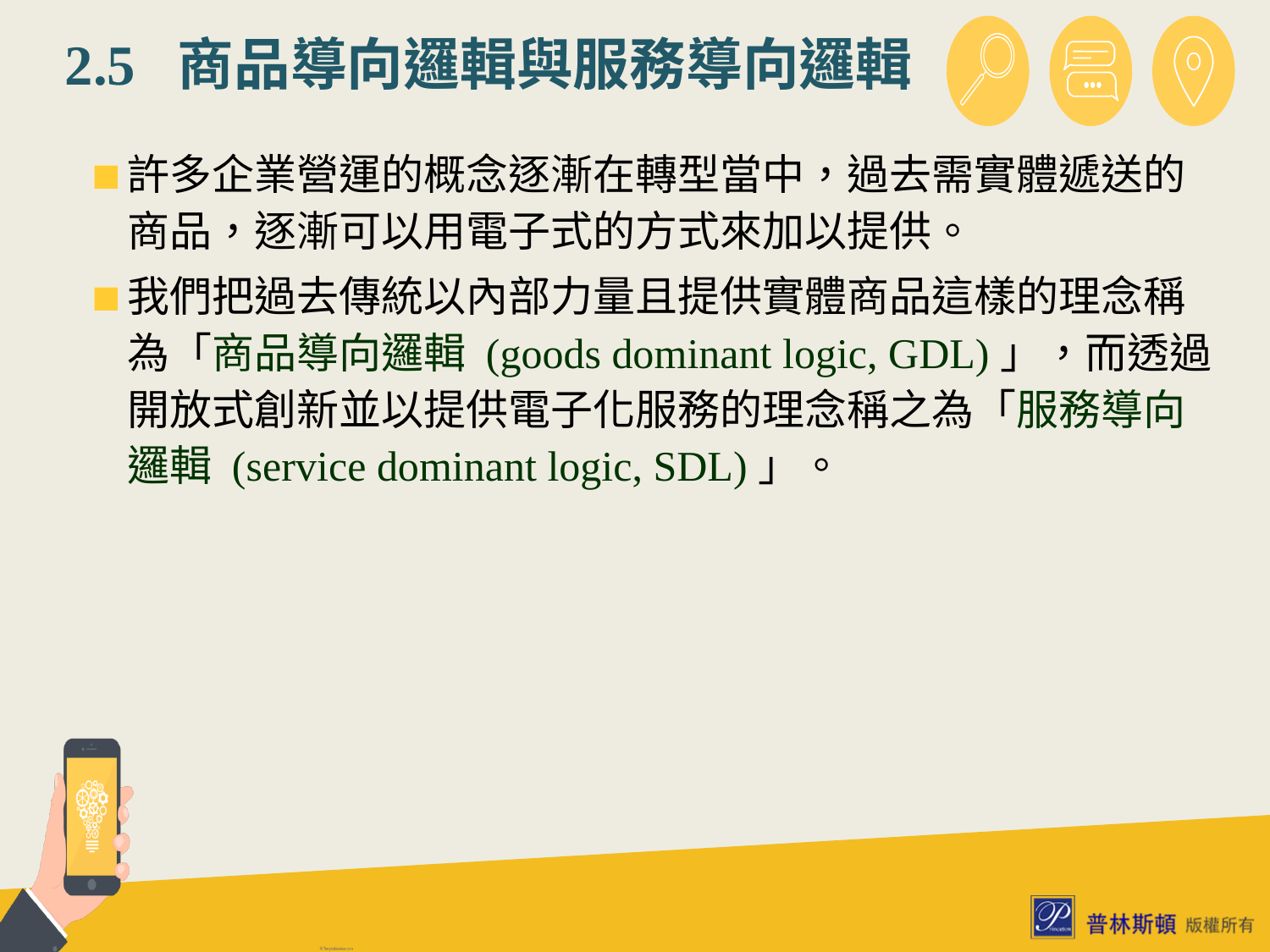

# 2.5  商品導向邏輯與服務導向邏輯
許多企業營運的概念逐漸在轉型當中，過去需實體遞送的商品，逐漸可以用電子式的方式來加以提供。
我們把過去傳統以內部力量且提供實體商品這樣的理念稱為「商品導向邏輯 (goods dominant logic, GDL)」，而透過開放式創新並以提供電子化服務的理念稱之為「服務導向邏輯 (service dominant logic, SDL)」。